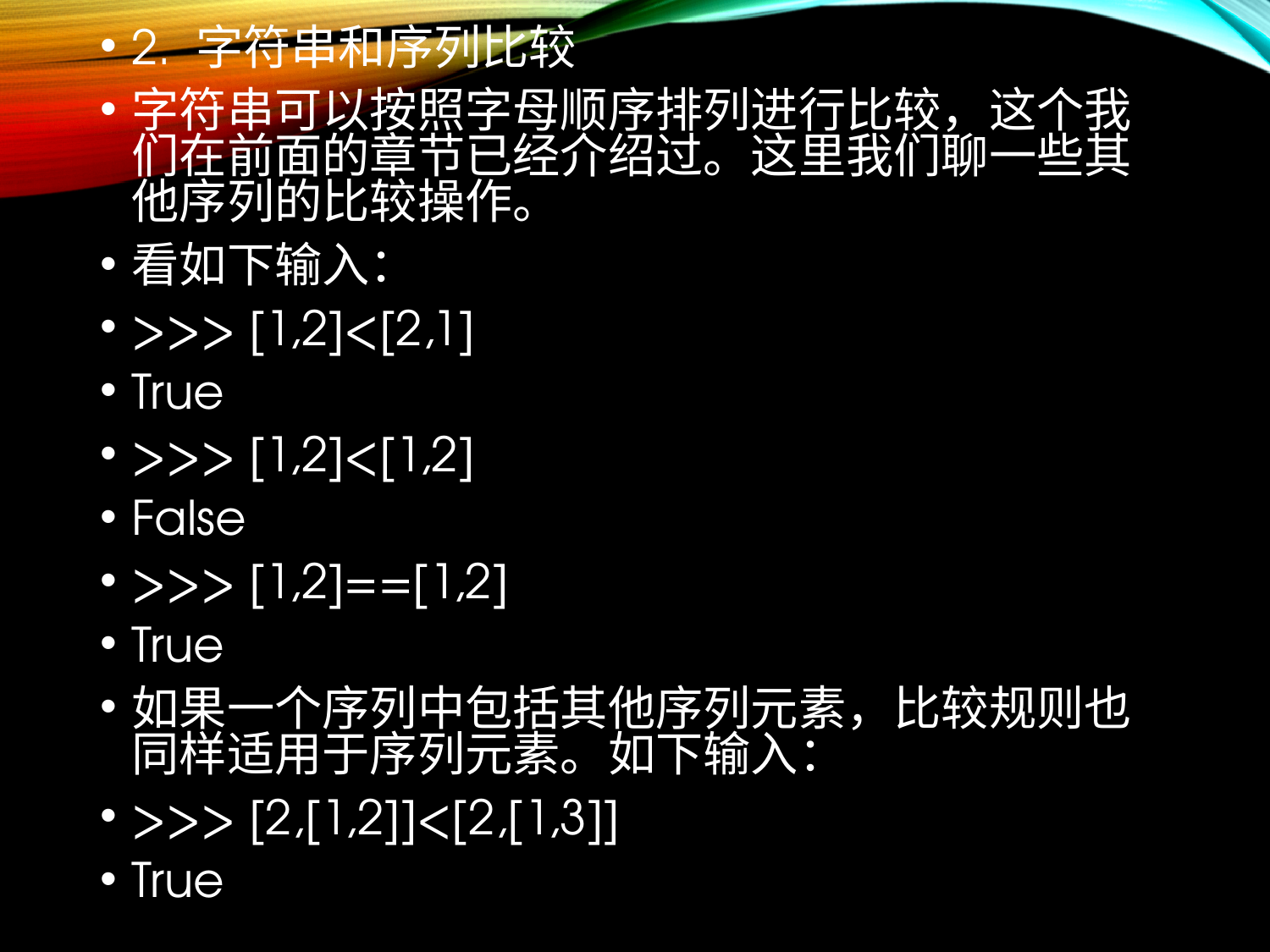

2. 字符串和序列比较
字符串可以按照字母顺序排列进行比较，这个我们在前面的章节已经介绍过。这里我们聊一些其他序列的比较操作。
看如下输入：
>>> [1,2]<[2,1]
True
>>> [1,2]<[1,2]
False
>>> [1,2]==[1,2]
True
如果一个序列中包括其他序列元素，比较规则也同样适用于序列元素。如下输入：
>>> [2,[1,2]]<[2,[1,3]]
True